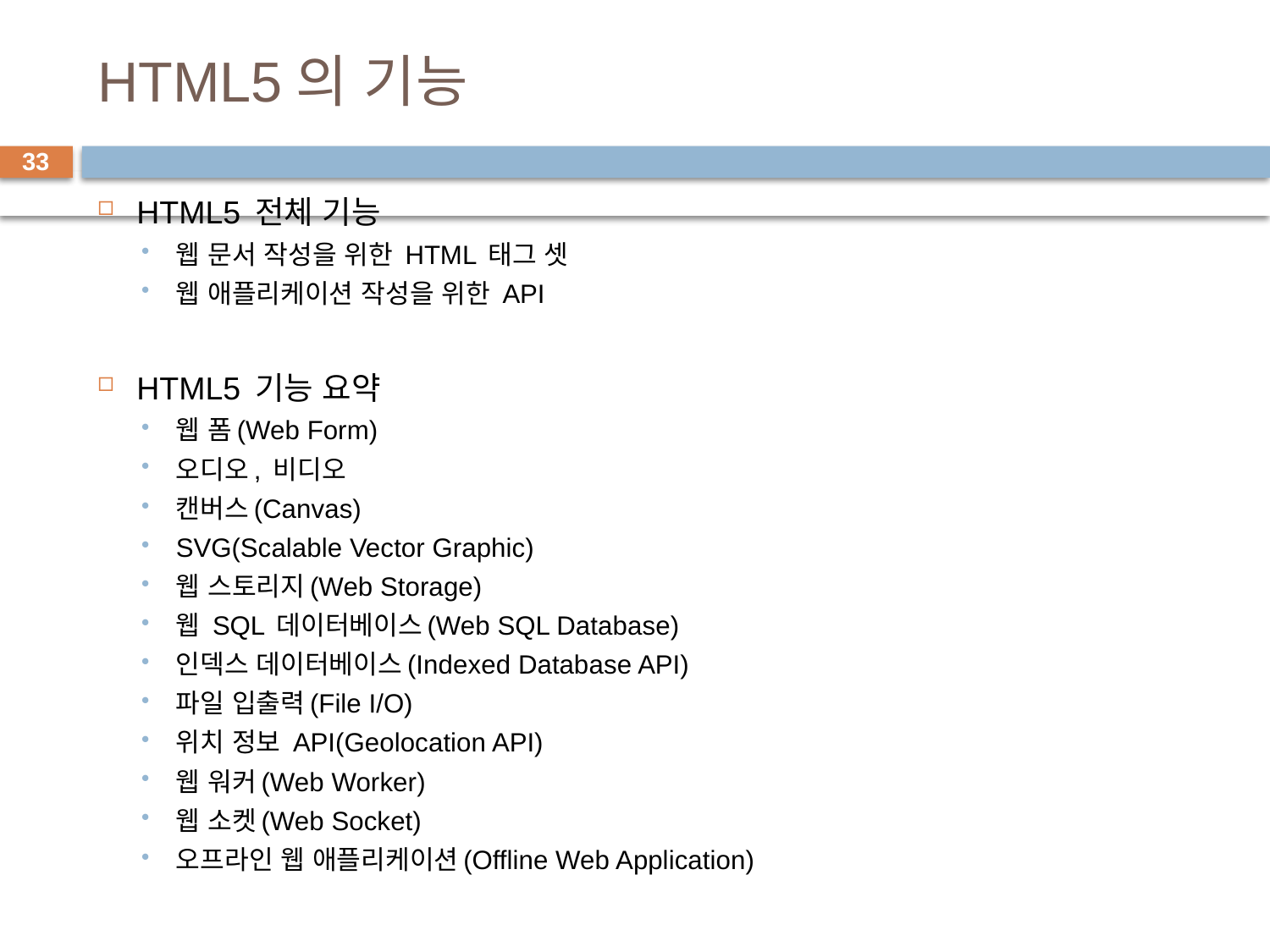

# HTML5의 기능
33
HTML5 전체 기능
웹 문서 작성을 위한 HTML 태그 셋
웹 애플리케이션 작성을 위한 API

HTML5 기능 요약
웹 폼(Web Form)
오디오, 비디오
캔버스(Canvas)
SVG(Scalable Vector Graphic)
웹 스토리지(Web Storage)
웹 SQL 데이터베이스(Web SQL Database)
인덱스 데이터베이스(Indexed Database API)
파일 입출력(File I/O)
위치 정보 API(Geolocation API)
웹 워커(Web Worker)
웹 소켓(Web Socket)
오프라인 웹 애플리케이션(Offline Web Application)